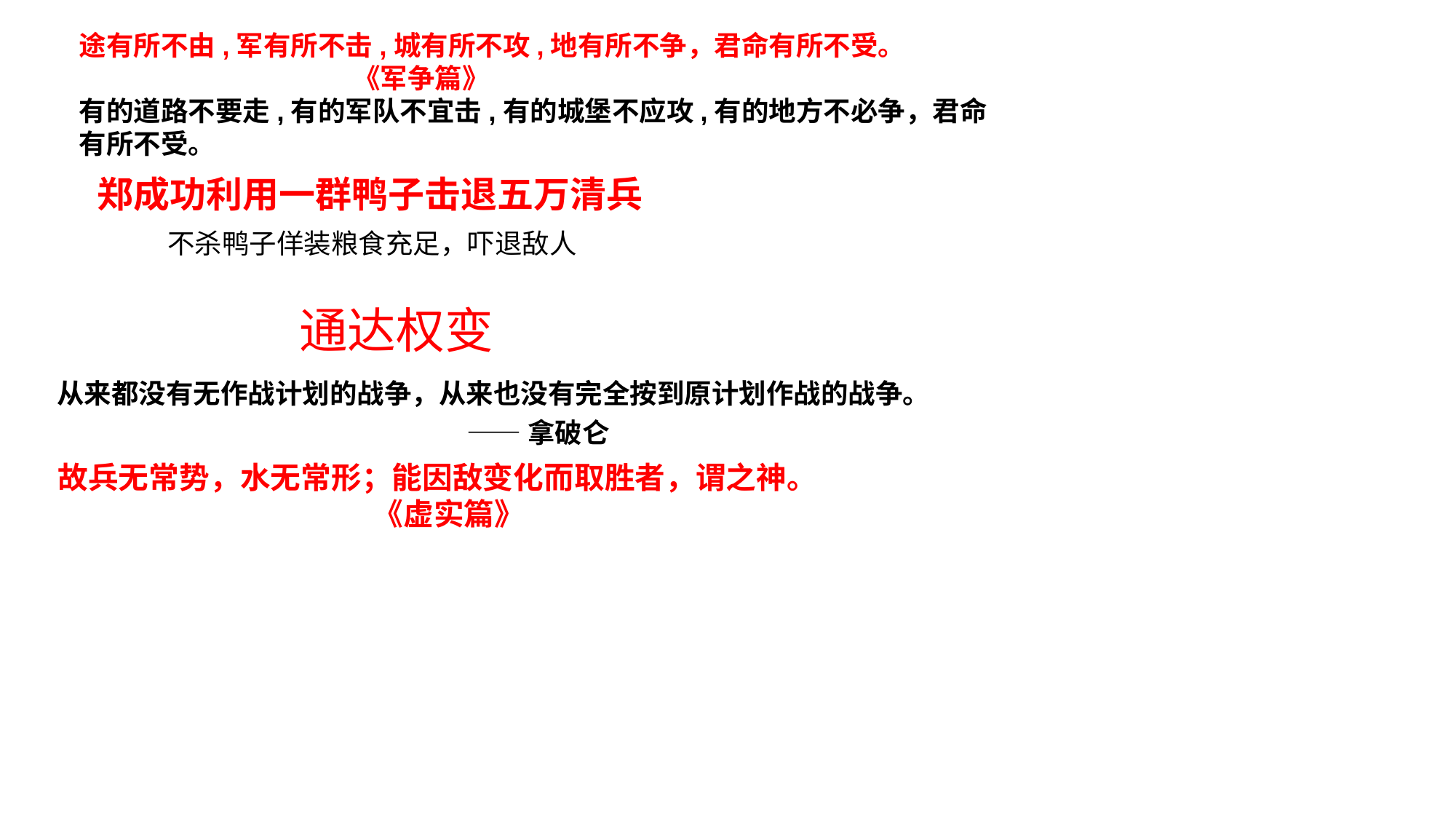

途有所不由,军有所不击,城有所不攻,地有所不争，君命有所不受。			         《军争篇》
有的道路不要走,有的军队不宜击,有的城堡不应攻,有的地方不必争，君命有所不受。
郑成功利用一群鸭子击退五万清兵
不杀鸭子佯装粮食充足，吓退敌人
通达权变
从来都没有无作战计划的战争，从来也没有完全按到原计划作战的战争。		                               —— 拿破仑
故兵无常势，水无常形；能因敌变化而取胜者，谓之神。				              《虚实篇》